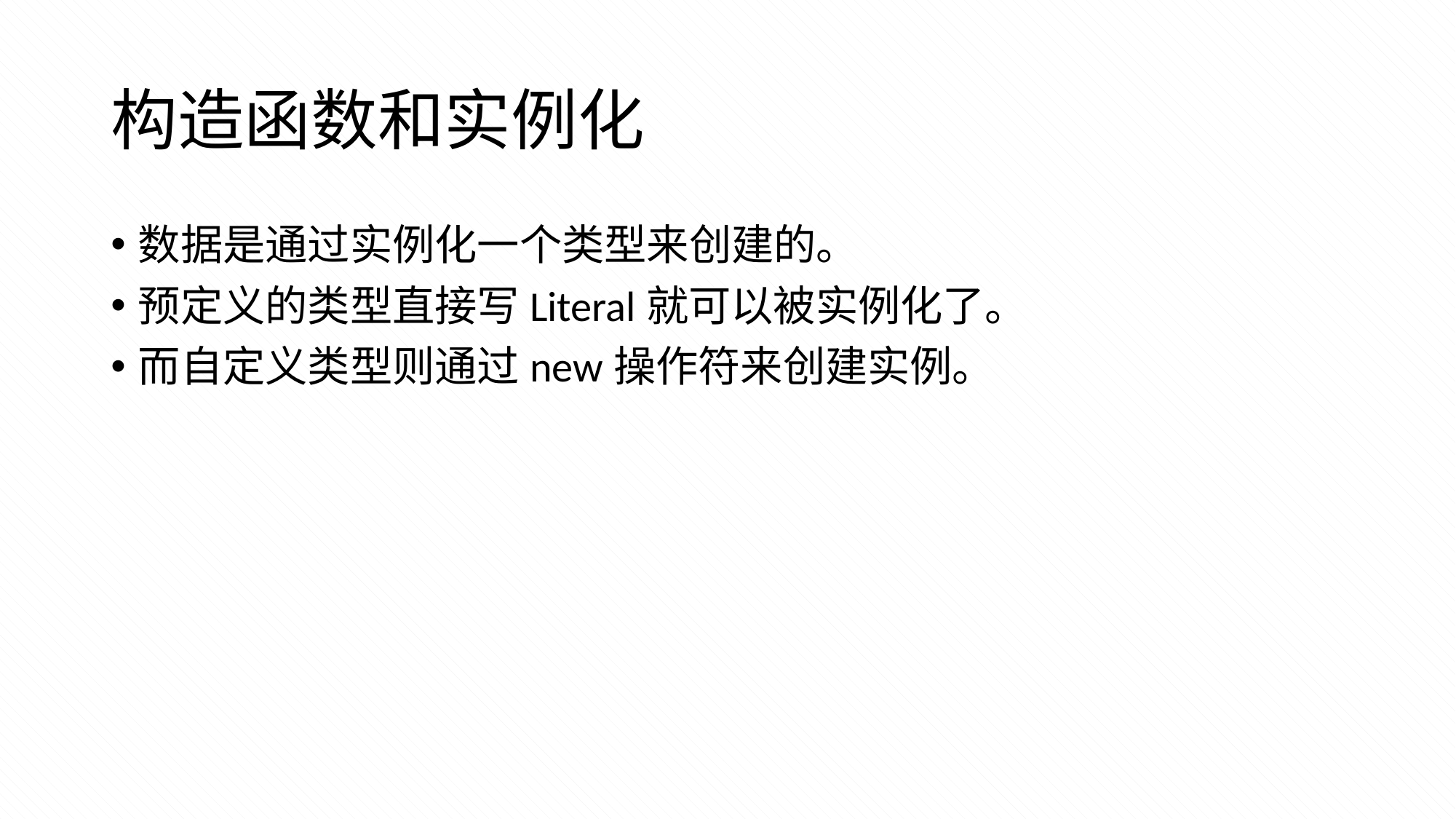

# 构造函数和实例化
数据是通过实例化一个类型来创建的。
预定义的类型直接写Literal就可以被实例化了。
而自定义类型则通过new操作符来创建实例。